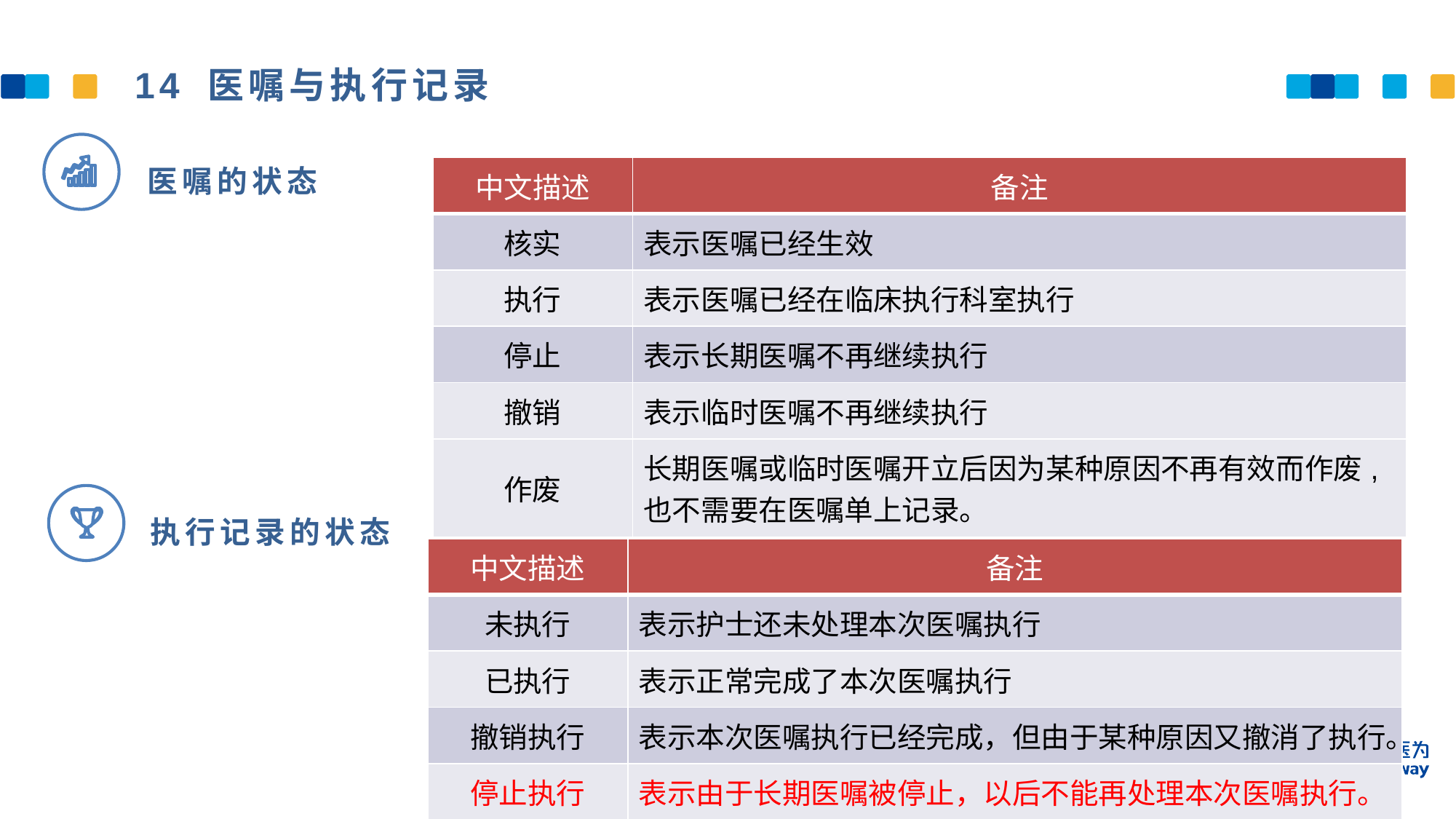

14 医嘱与执行记录

医嘱的状态

| 中文描述 | 备注 |
| --- | --- |
| 核实 | 表示医嘱已经生效 |
| 执行 | 表示医嘱已经在临床执行科室执行 |
| 停止 | 表示长期医嘱不再继续执行 |
| 撤销 | 表示临时医嘱不再继续执行 |
| 作废 | 长期医嘱或临时医嘱开立后因为某种原因不再有效而作废,也不需要在医嘱单上记录。 |

执行记录的状态

| 中文描述 | 备注 |
| --- | --- |
| 未执行 | 表示护士还未处理本次医嘱执行 |
| 已执行 | 表示正常完成了本次医嘱执行 |
| 撤销执行 | 表示本次医嘱执行已经完成，但由于某种原因又撤消了执行。 |
| 停止执行 | 表示由于长期医嘱被停止，以后不能再处理本次医嘱执行。 |